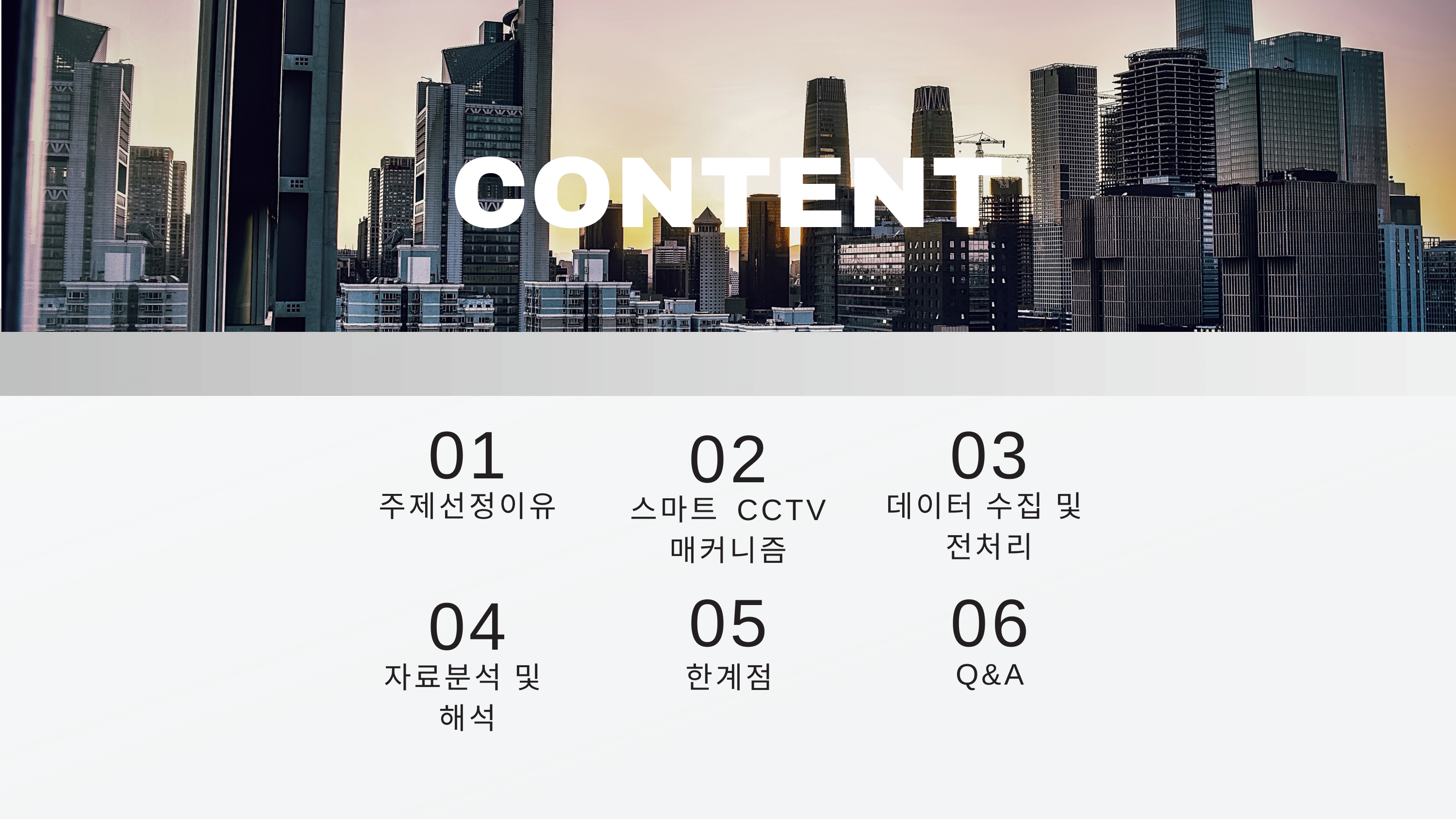

CONTENT
01
03
02
주제선정이유
데이터 수집 및
전처리
스마트 CCTV
매커니즘
05
06
04
Q&A
자료분석 및
해석
한계점